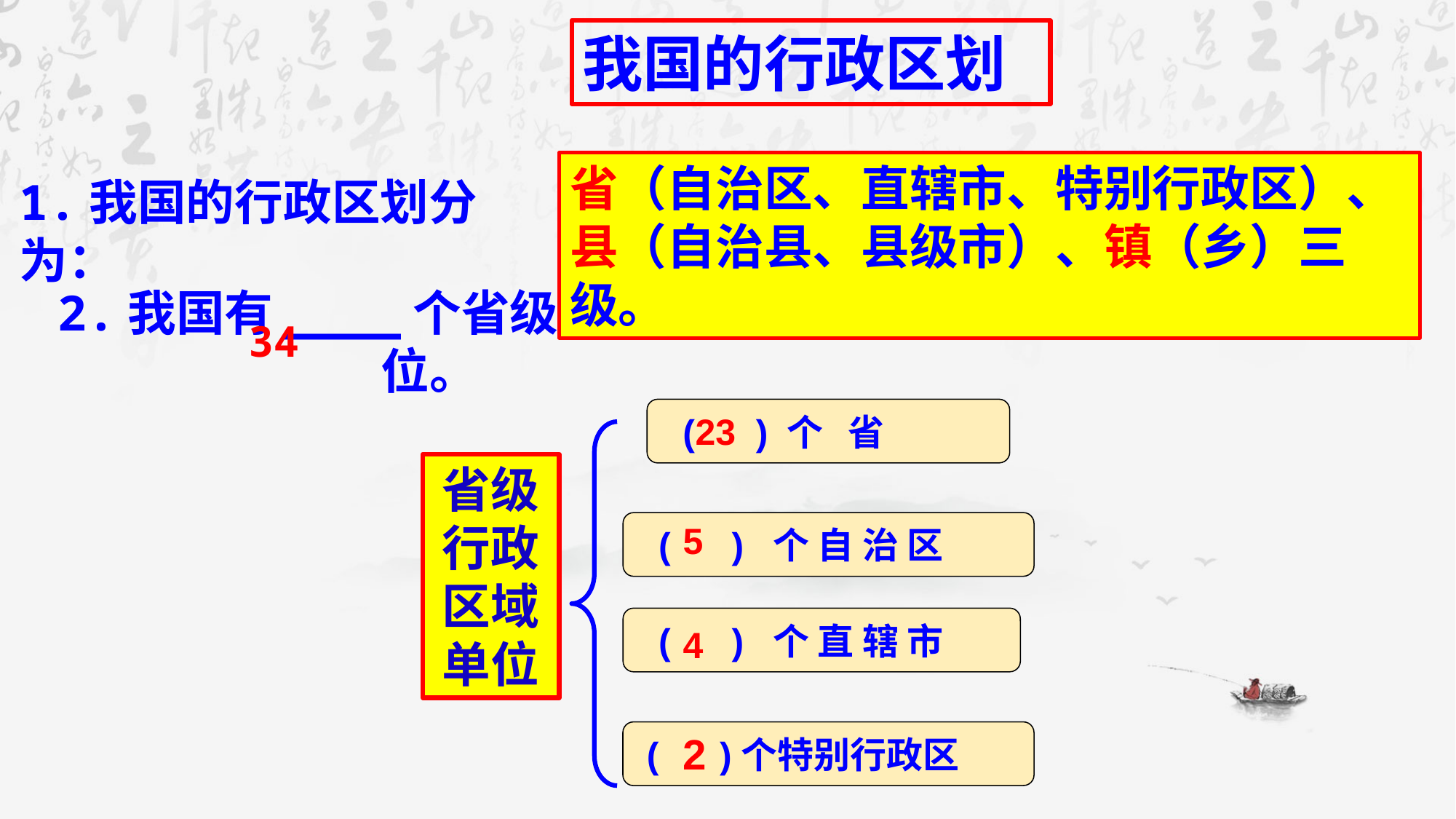

我国的行政区划
省（自治区、直辖市、特别行政区）、县（自治县、县级市）、镇（乡）三级。
1.我国的行政区划分为：
# 2.我国有____个省级行政区域单位。
34
 (      ) 个   省
  23

省级
行政区域
单位
 (      )  个 自 治 区
5
 (      )  个 直 辖 市
4
 (      )个特别行政区
2